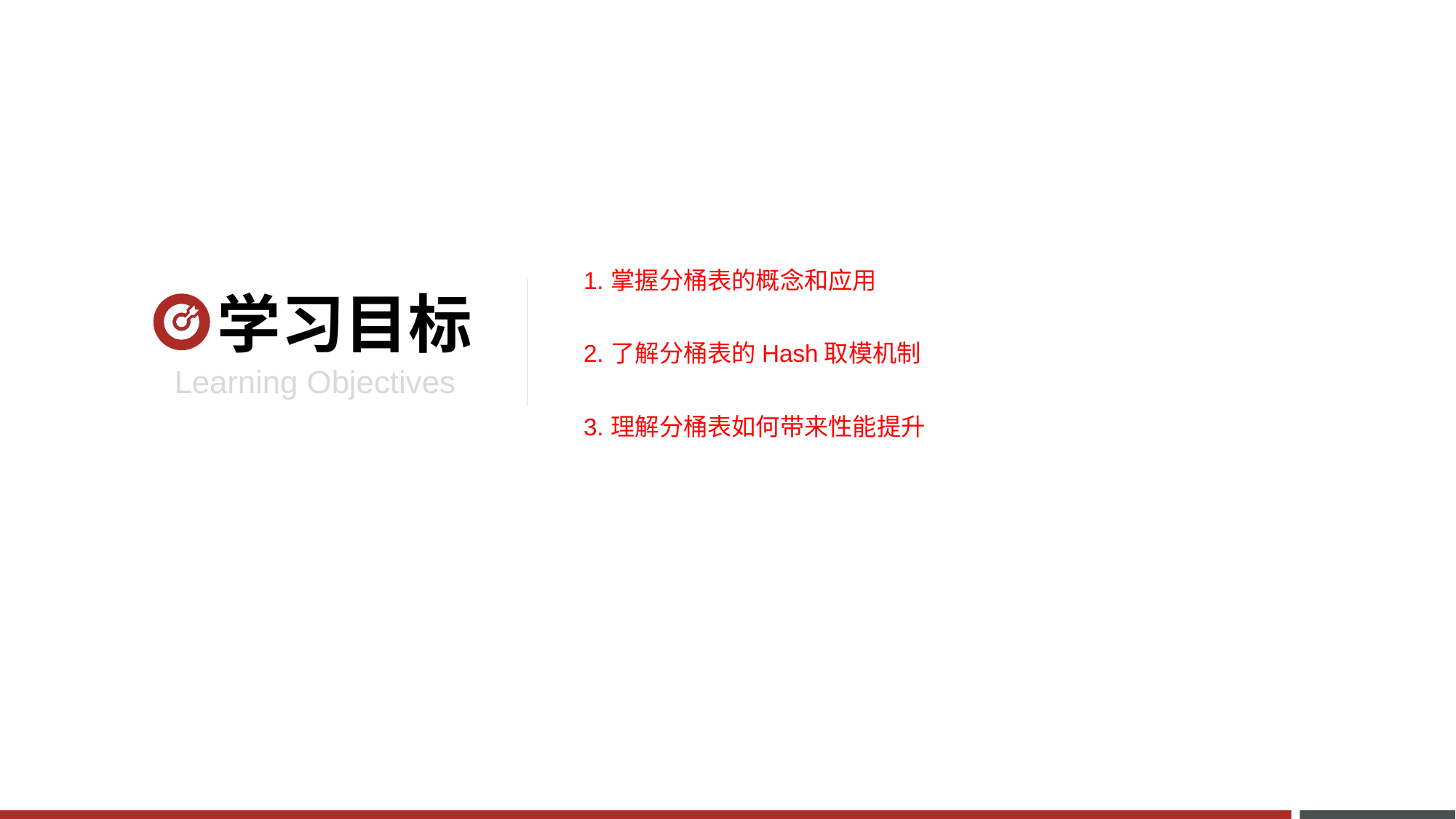

掌握分桶表的概念和应用
了解分桶表的Hash取模机制
理解分桶表如何带来性能提升